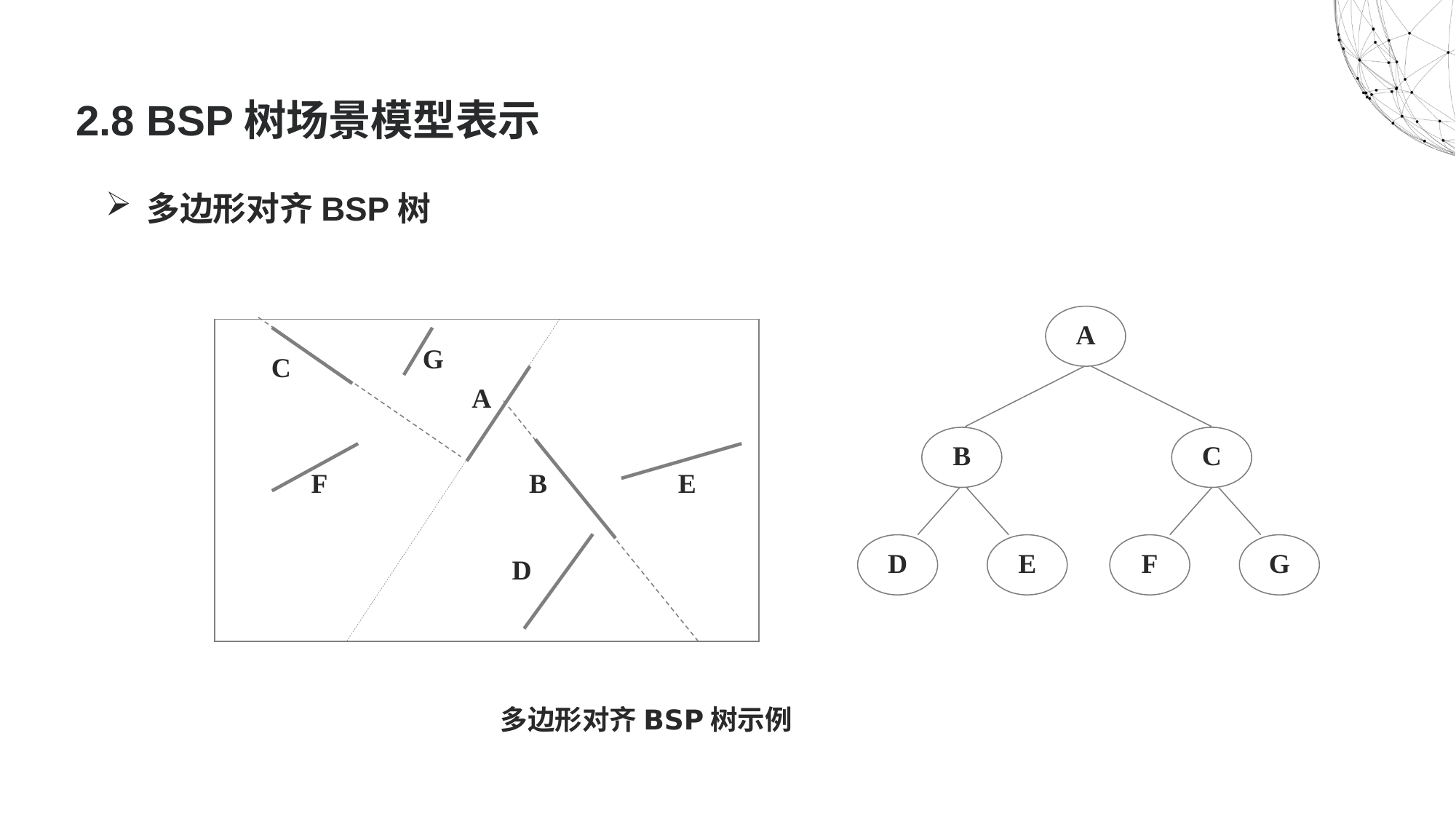

# 2.8 BSP树场景模型表示
多边形对齐BSP树

A

G
C

A

B

C

F
B
E

D

E

F

G
D
多边形对齐BSP树示例